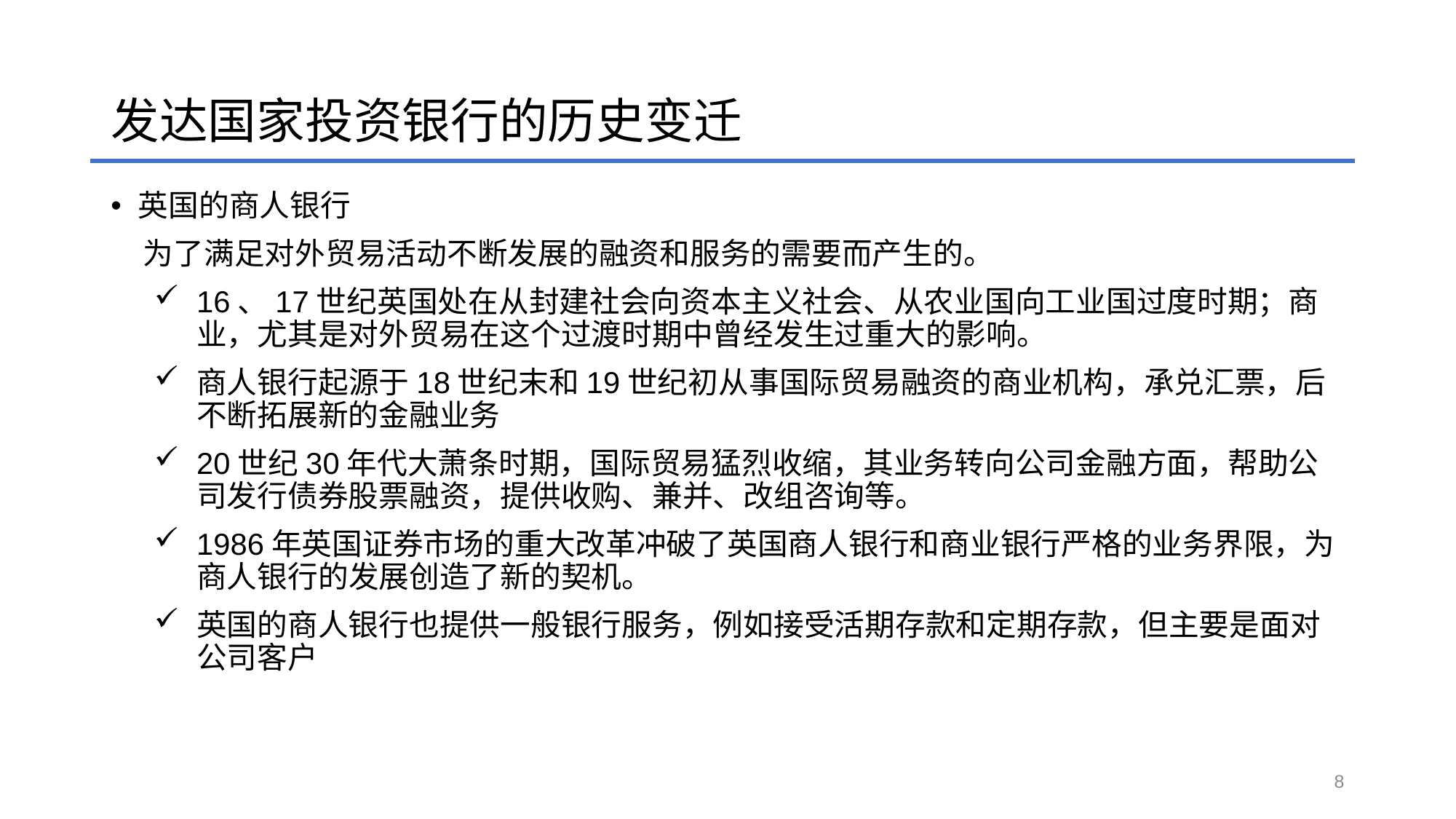

# 发达国家投资银行的历史变迁
英国的商人银行
为了满足对外贸易活动不断发展的融资和服务的需要而产生的。
16、17世纪英国处在从封建社会向资本主义社会、从农业国向工业国过度时期；商业，尤其是对外贸易在这个过渡时期中曾经发生过重大的影响。
商人银行起源于18世纪末和19世纪初从事国际贸易融资的商业机构，承兑汇票，后不断拓展新的金融业务
20世纪30年代大萧条时期，国际贸易猛烈收缩，其业务转向公司金融方面，帮助公司发行债券股票融资，提供收购、兼并、改组咨询等。
1986年英国证券市场的重大改革冲破了英国商人银行和商业银行严格的业务界限，为商人银行的发展创造了新的契机。
英国的商人银行也提供一般银行服务，例如接受活期存款和定期存款，但主要是面对公司客户
8